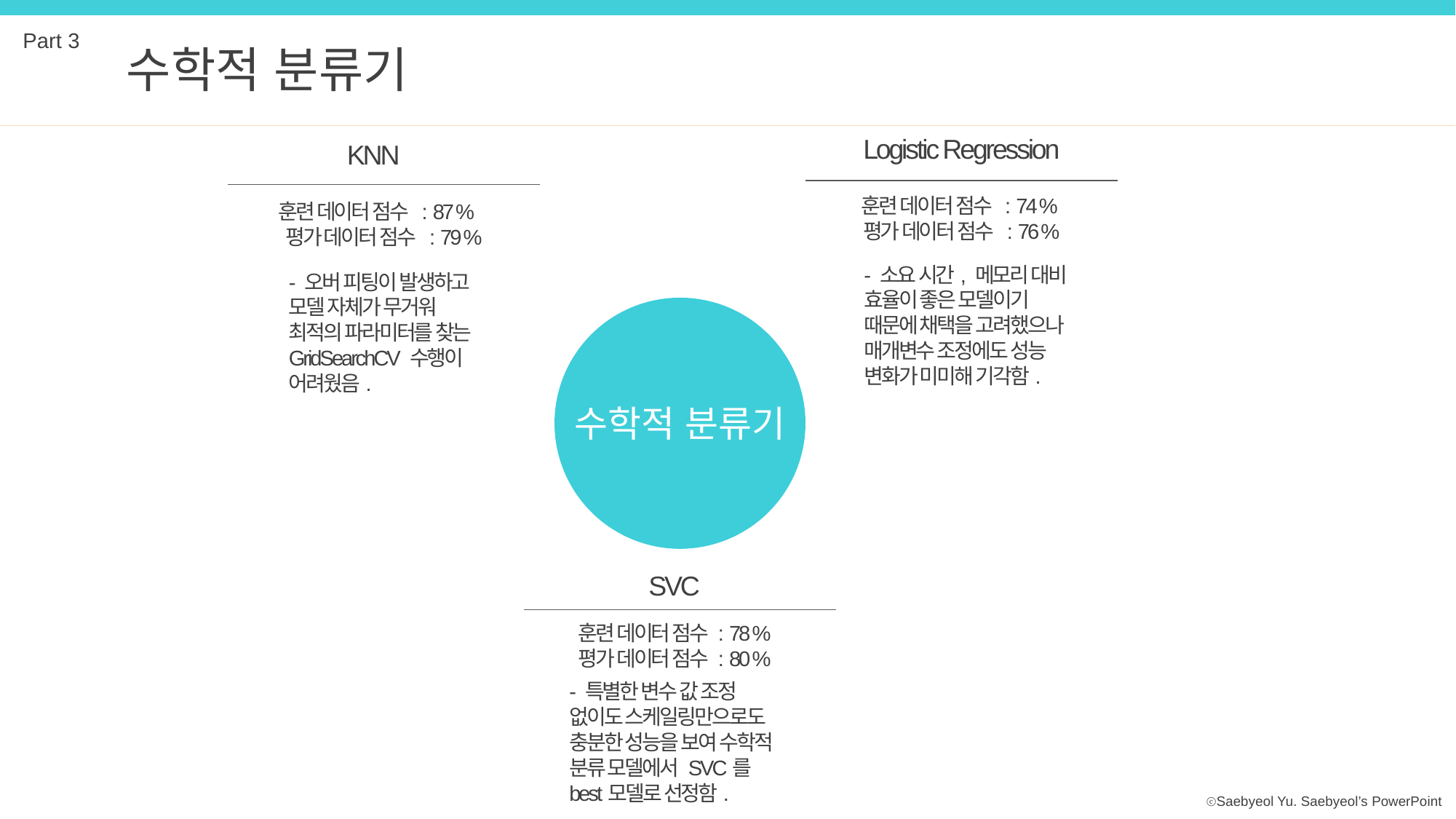

Part 3
수학적 분류기
Logistic Regression
훈련 데이터 점수  :  74 %
평가 데이터 점수  :  76 %
- 소요 시간, 메모리 대비
효율이 좋은 모델이기 때문에 채택을 고려했으나
매개변수 조정에도 성능 변화가 미미해 기각함.
KNN
훈련 데이터 점수  :  87 %
평가 데이터 점수  :  79 %
- 오버 피팅이 발생하고
모델 자체가 무거워
최적의 파라미터를 찾는
GridSearchCV 수행이
어려웠음.

수학적 분류기
SVC
훈련 데이터 점수 :  78 %
평가 데이터 점수 :  80 %
- 특별한 변수 값 조정 없이도 스케일링만으로도 충분한 성능을 보여 수학적 분류 모델에서 SVC를 best모델로 선정함.